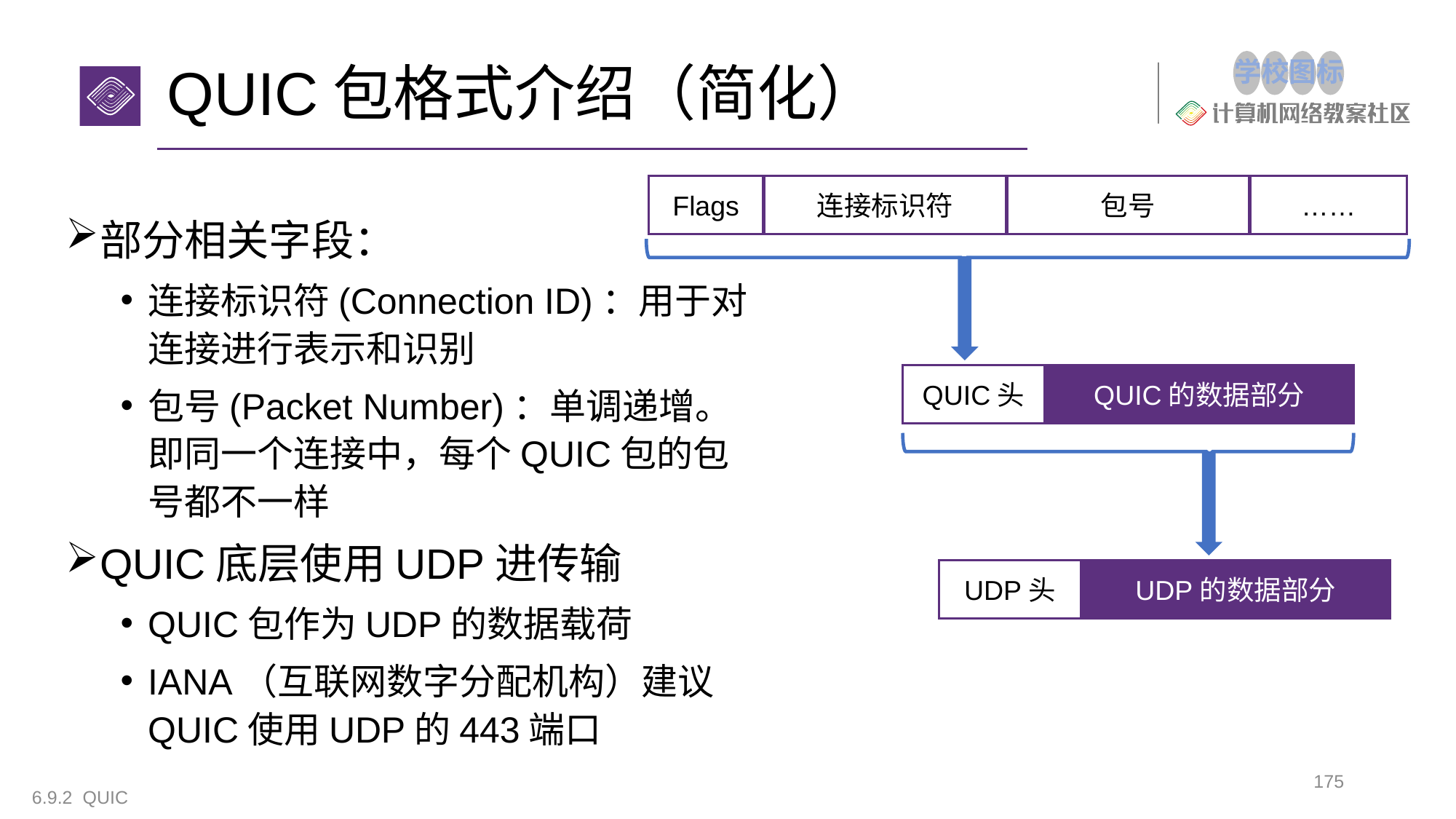

# QUIC包格式介绍（简化）

……
连接标识符
Flags
包号
部分相关字段：
连接标识符(Connection ID)：用于对连接进行表示和识别
包号(Packet Number)：单调递增。即同一个连接中，每个QUIC包的包号都不一样
QUIC底层使用UDP进传输
QUIC包作为UDP的数据载荷
IANA（互联网数字分配机构）建议QUIC使用UDP的443端口

QUIC头
QUIC的数据部分

UDP头
UDP的数据部分
175
6.9.2  QUIC